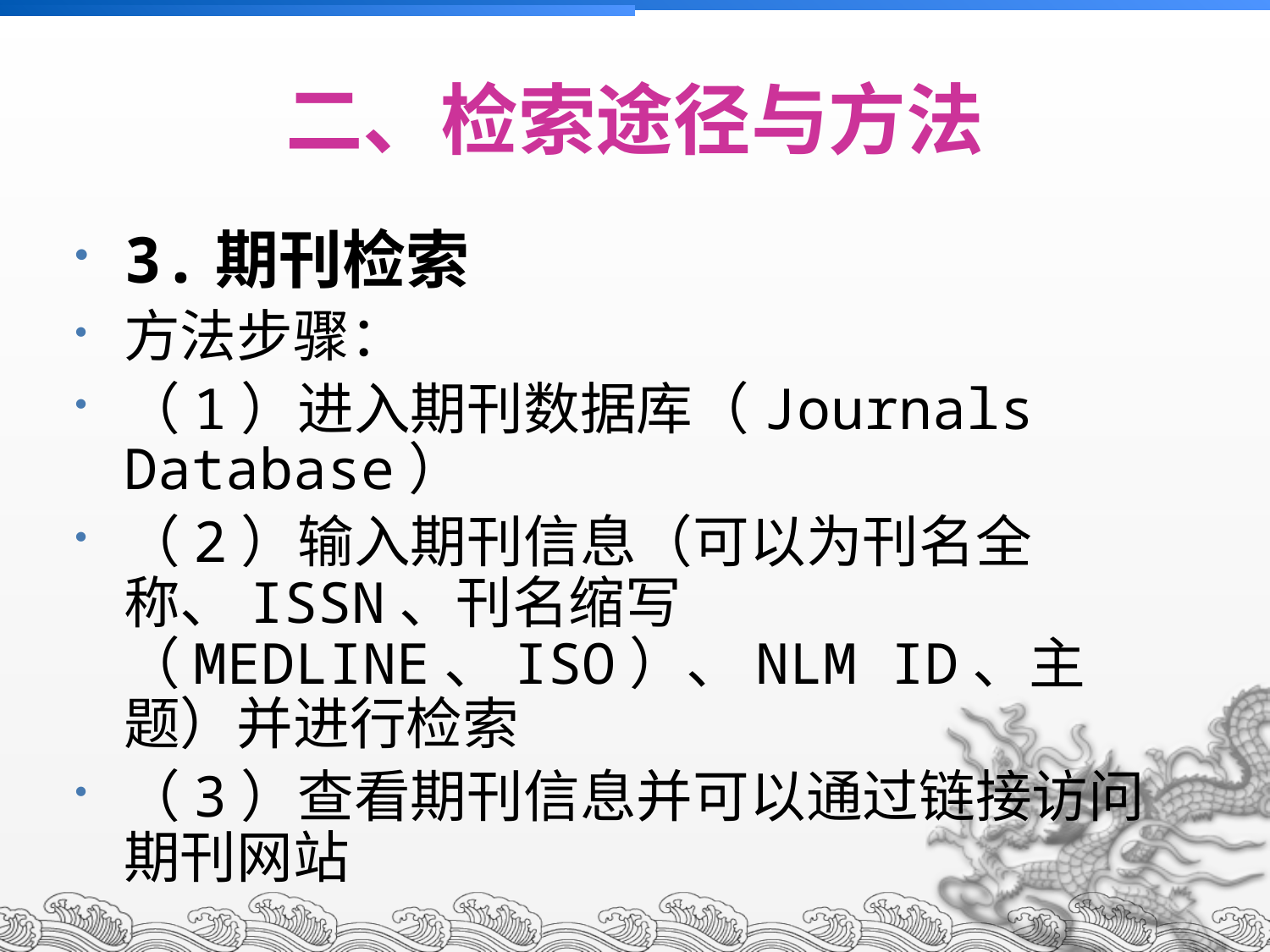

二、检索途径与方法
3.期刊检索
方法步骤：
（1）进入期刊数据库（Journals Database）
（2）输入期刊信息（可以为刊名全称、ISSN、刊名缩写（MEDLINE、ISO）、NLM ID、主题）并进行检索
（3）查看期刊信息并可以通过链接访问期刊网站